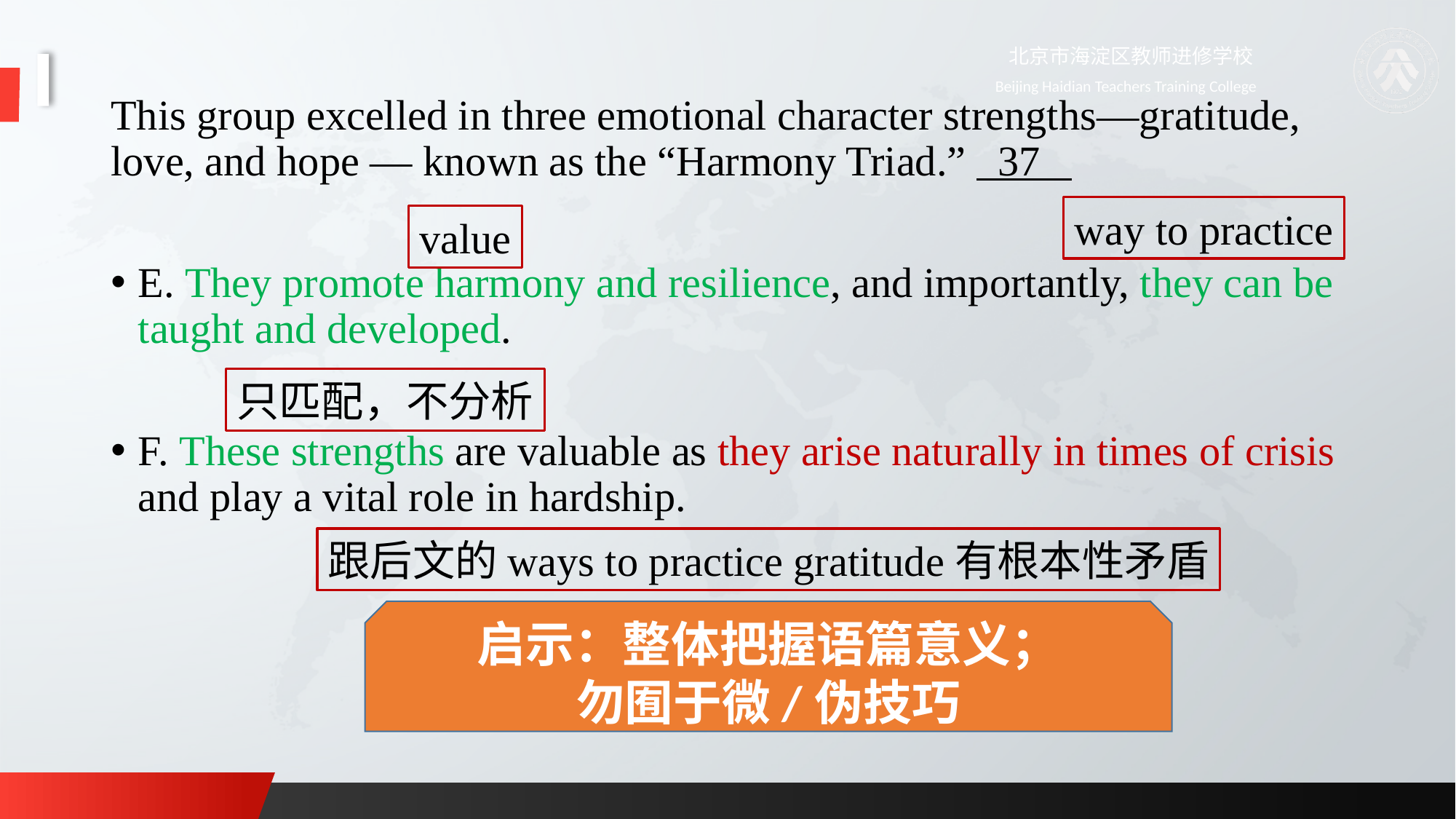

This group excelled in three emotional character strengths—gratitude, love, and hope — known as the “Harmony Triad.”   37

E. They promote harmony and resilience, and importantly, they can be taught and developed.

F. These strengths are valuable as they arise naturally in times of crisis and play a vital role in hardship.
way to practice
value
只匹配，不分析
跟后文的ways to practice gratitude有根本性矛盾
启示：整体把握语篇意义；
勿囿于微/伪技巧